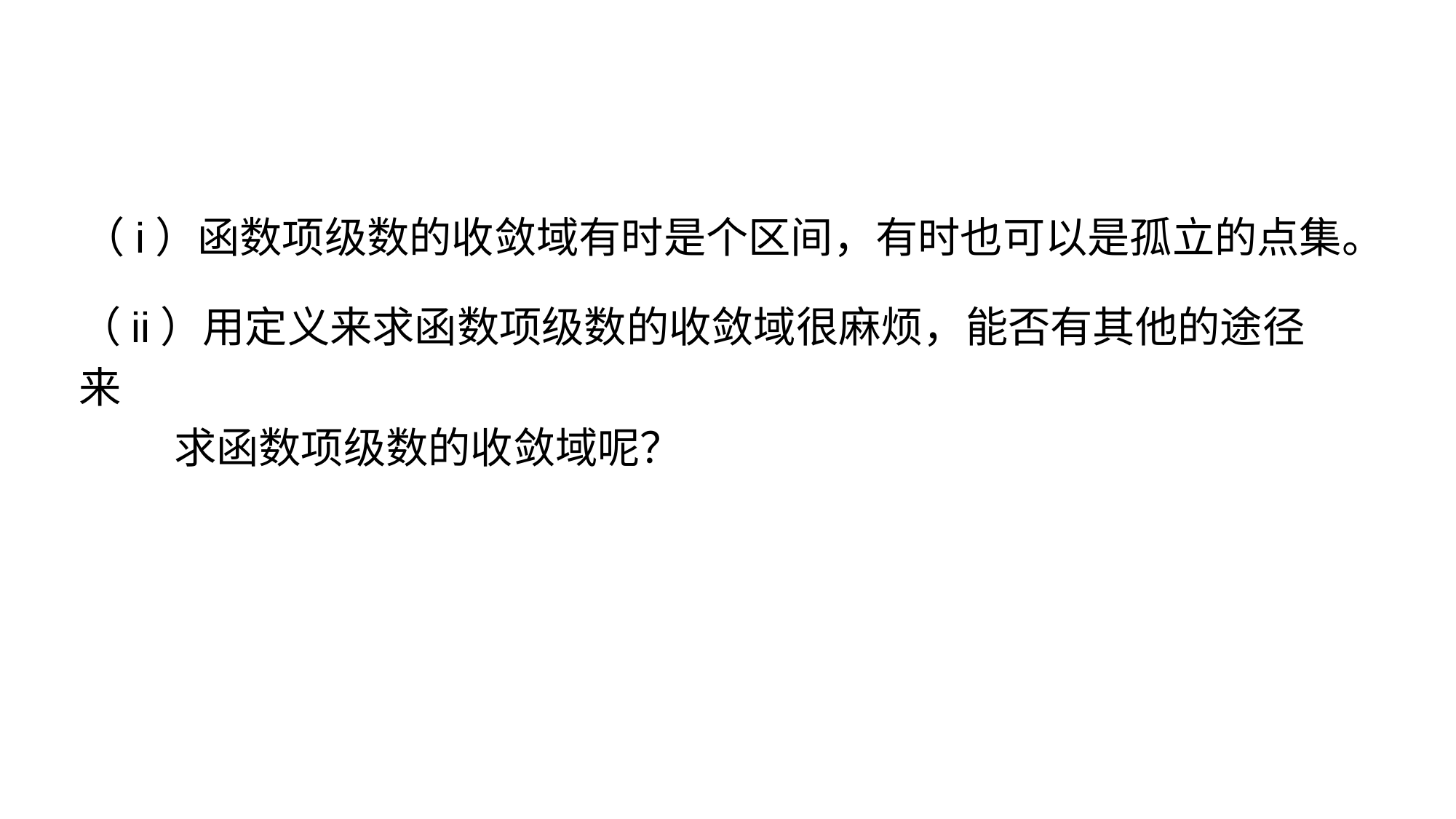

（i）函数项级数的收敛域有时是个区间，有时也可以是孤立的点集。
（ii）用定义来求函数项级数的收敛域很麻烦，能否有其他的途径来
         求函数项级数的收敛域呢？